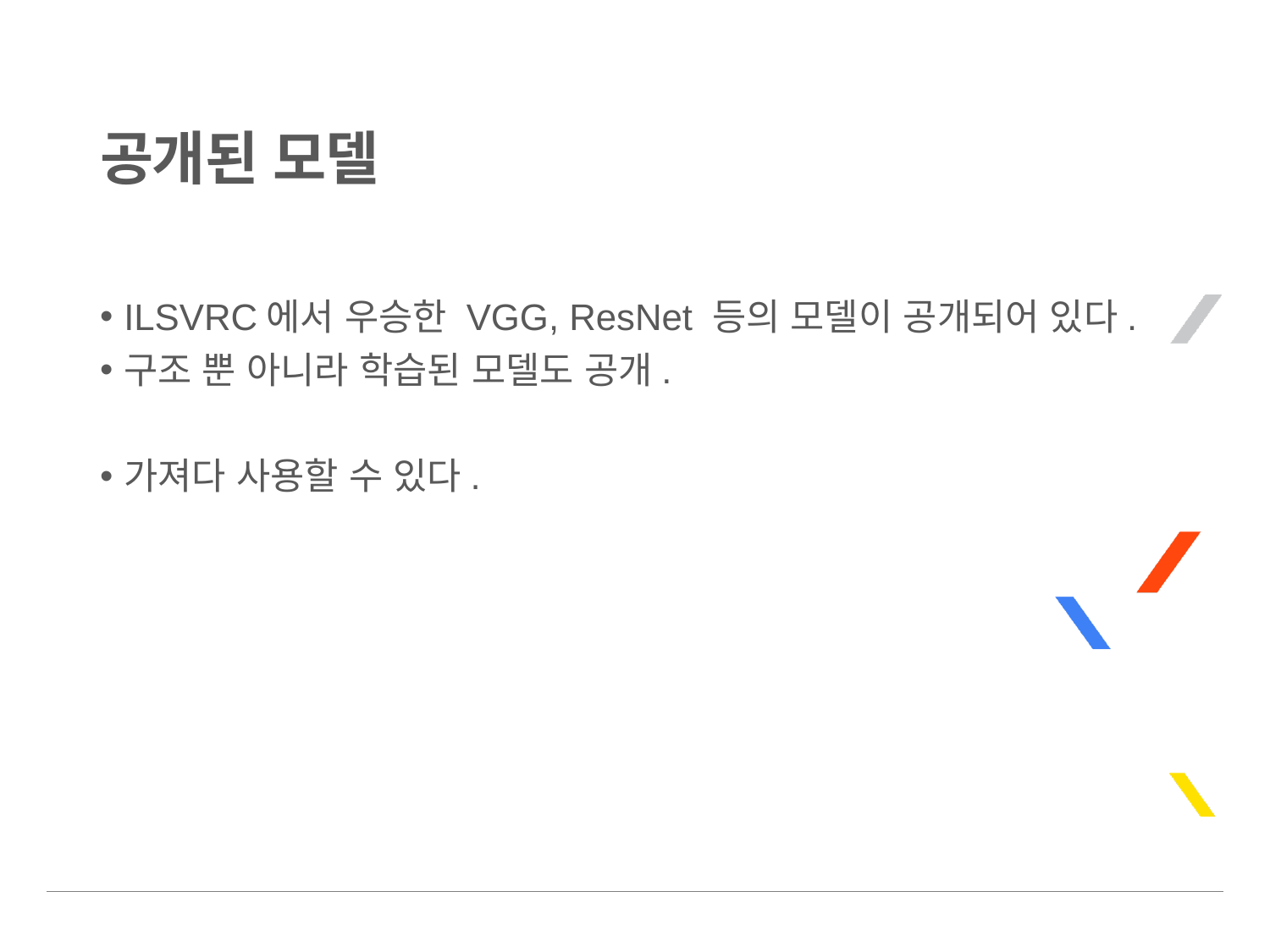

# 공개된 모델
ILSVRC에서 우승한 VGG, ResNet 등의 모델이 공개되어 있다.
구조 뿐 아니라 학습된 모델도 공개.

가져다 사용할 수 있다.